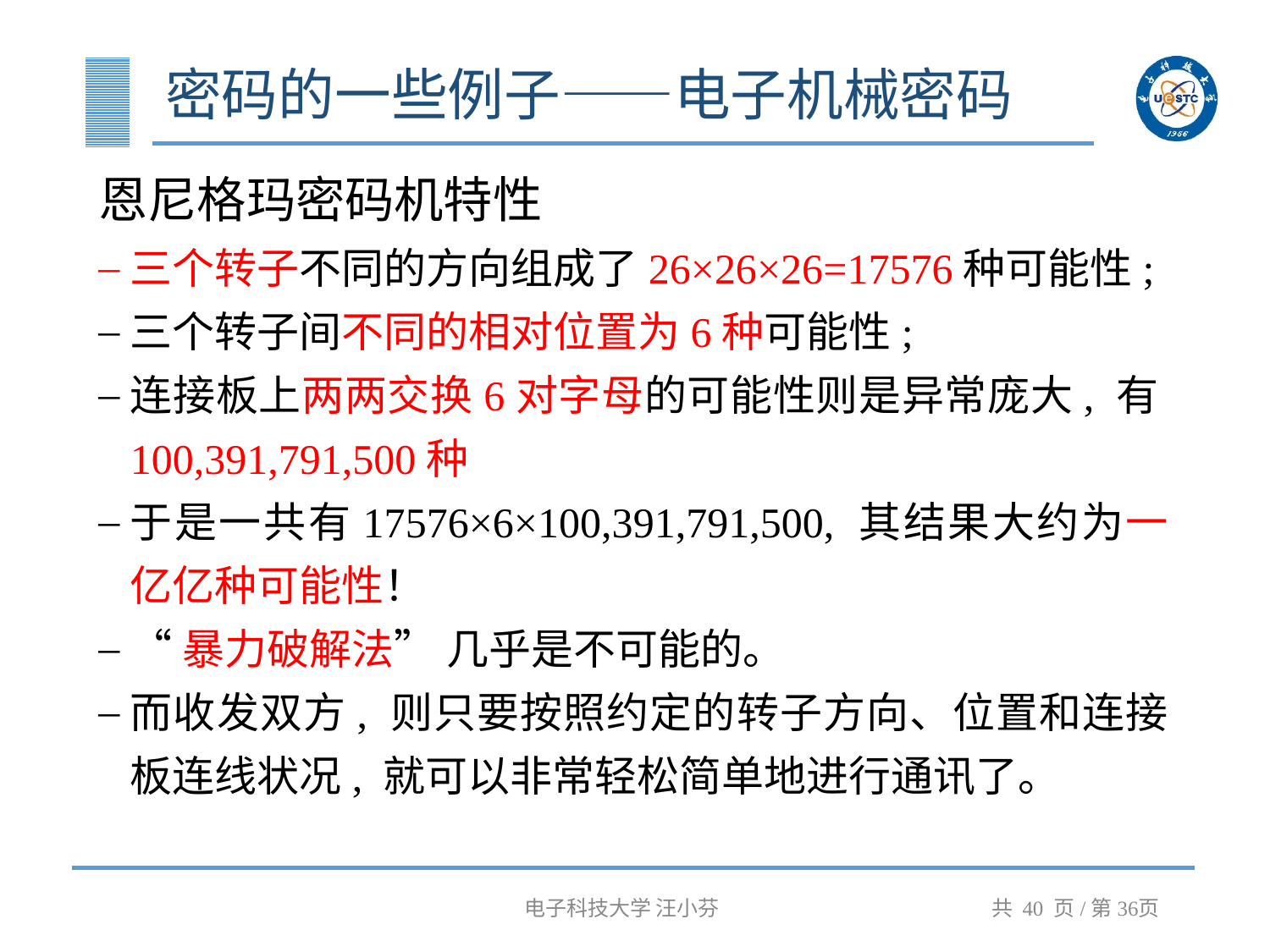

# 密码的一些例子——电子机械密码
恩尼格玛密码机特性
三个转子不同的方向组成了26×26×26=17576种可能性;
三个转子间不同的相对位置为6种可能性;
连接板上两两交换6对字母的可能性则是异常庞大, 有100,391,791,500种
于是一共有17576×6×100,391,791,500, 其结果大约为一亿亿种可能性！
“暴力破解法” 几乎是不可能的。
而收发双方, 则只要按照约定的转子方向、位置和连接板连线状况, 就可以非常轻松简单地进行通讯了。
电子科技大学 汪小芬
共 40 页/第36页